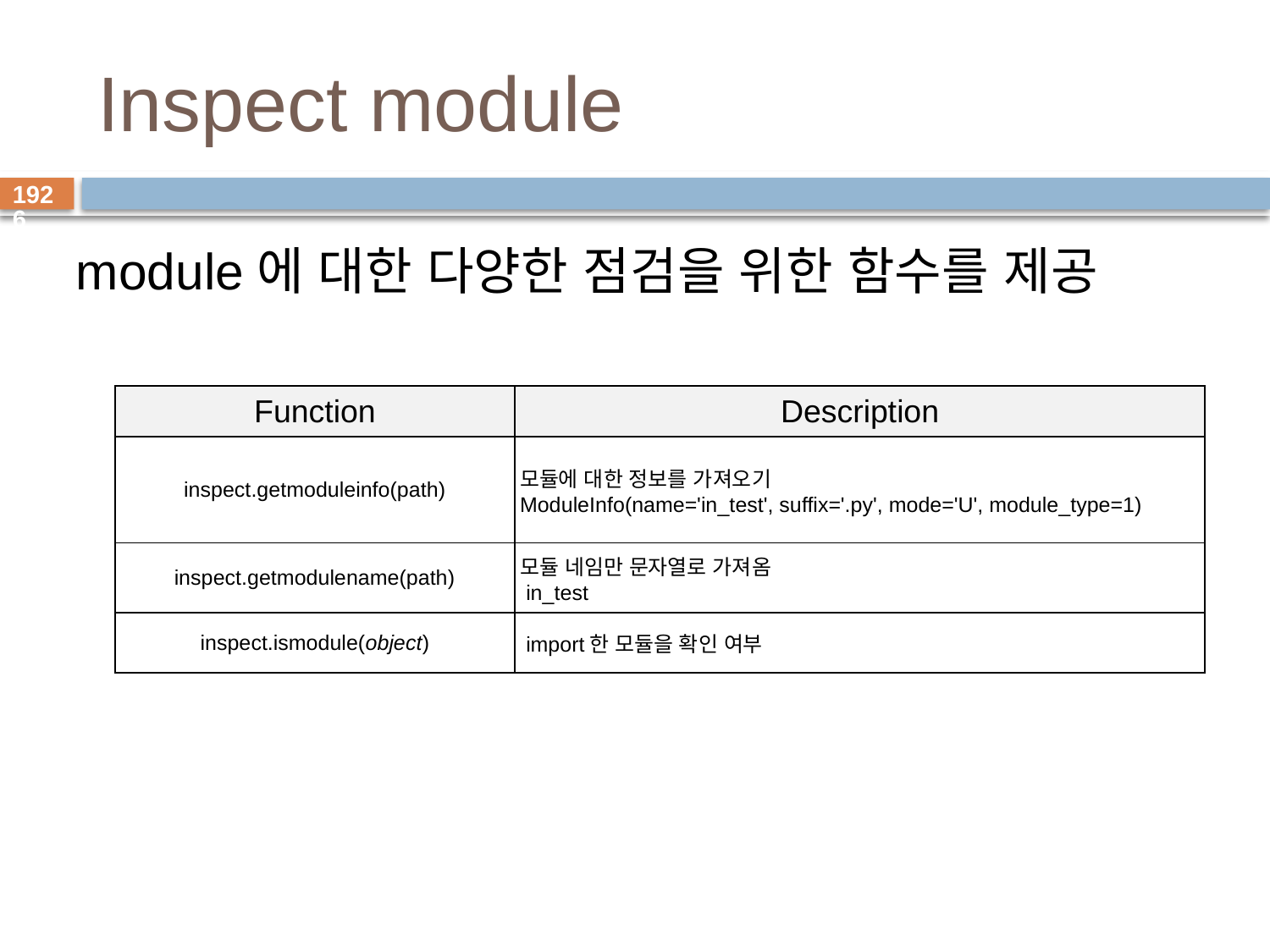

# Inspect module
1926
module에 대한 다양한 점검을 위한 함수를 제공
| Function | Description |
| --- | --- |
| inspect.getmoduleinfo(path) | 모듈에 대한 정보를 가져오기 ModuleInfo(name='in\_test', suffix='.py', mode='U', module\_type=1) |
| inspect.getmodulename(path) | 모듈 네임만 문자열로 가져옴 in\_test |
| inspect.ismodule(object) | import한 모듈을 확인 여부 |